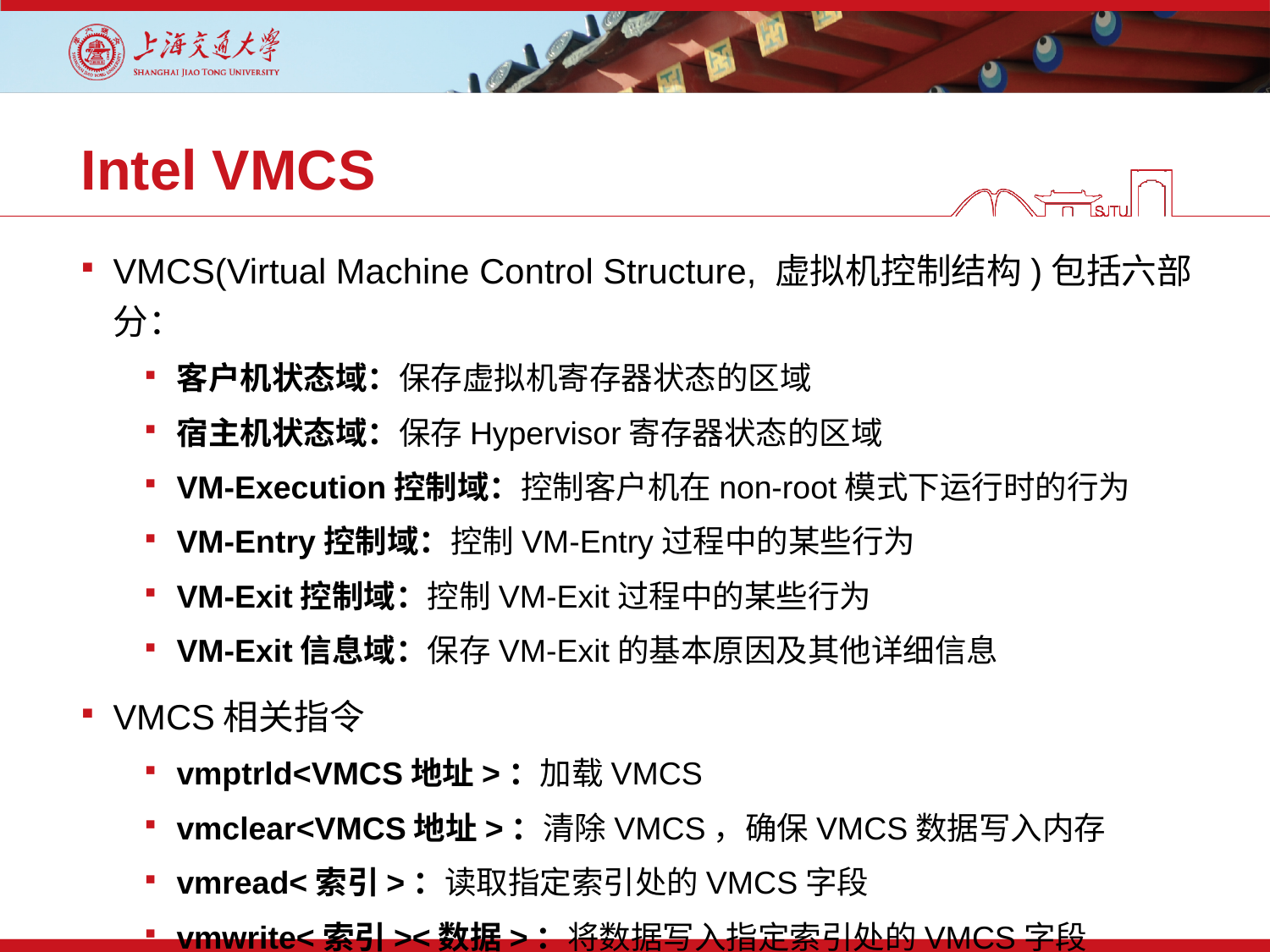

# Intel VMCS
VMCS(Virtual Machine Control Structure, 虚拟机控制结构)包括六部分：
客户机状态域：保存虚拟机寄存器状态的区域
宿主机状态域：保存Hypervisor寄存器状态的区域
VM-Execution控制域：控制客户机在non-root模式下运行时的行为
VM-Entry控制域：控制VM-Entry过程中的某些行为
VM-Exit控制域：控制VM-Exit过程中的某些行为
VM-Exit信息域：保存VM-Exit的基本原因及其他详细信息
VMCS相关指令
vmptrld<VMCS地址>：加载VMCS
vmclear<VMCS地址>：清除VMCS，确保VMCS数据写入内存
vmread<索引>：读取指定索引处的VMCS字段
vmwrite<索引><数据>：将数据写入指定索引处的VMCS字段